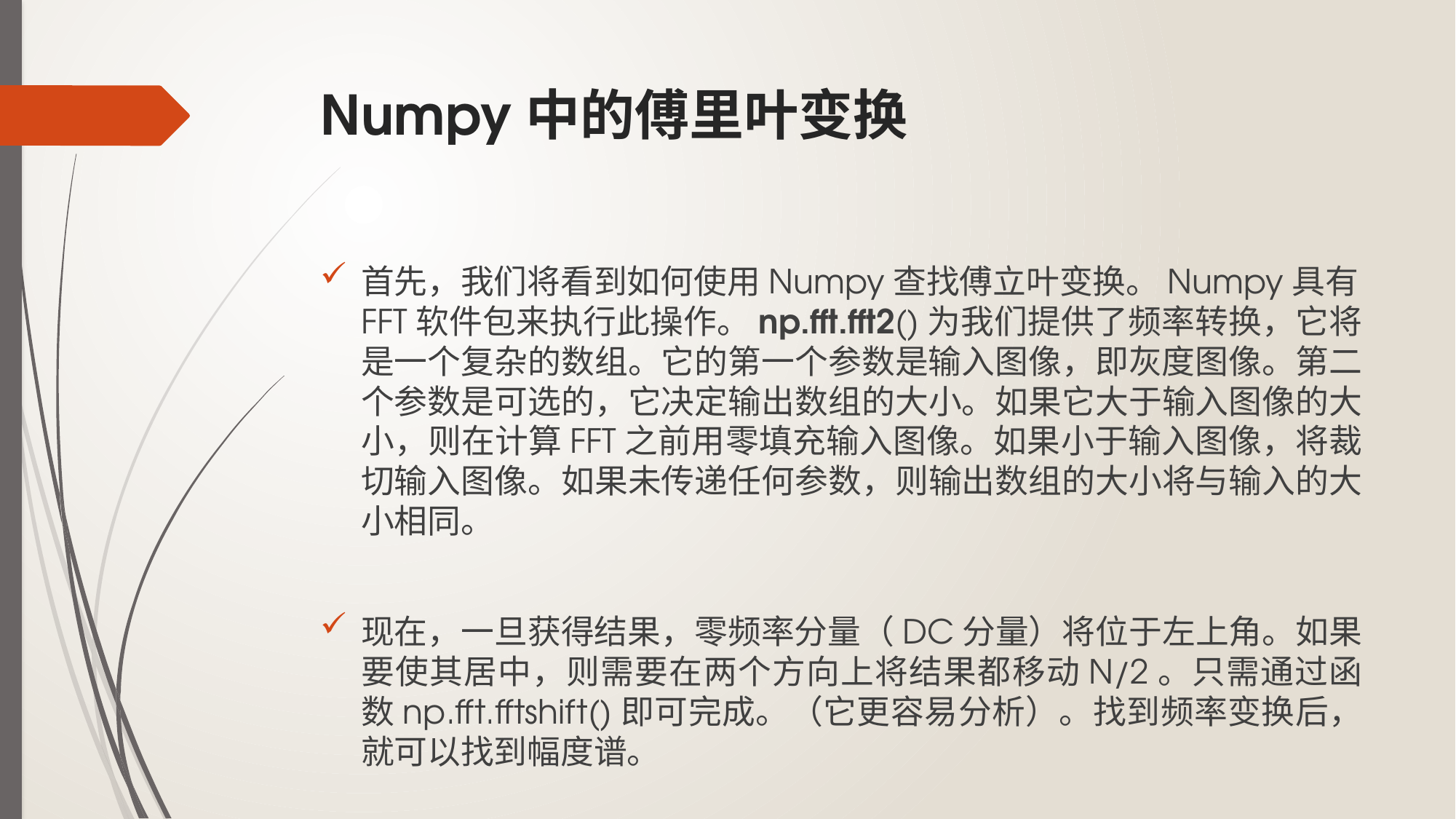

# Numpy中的傅里叶变换
首先，我们将看到如何使用Numpy查找傅立叶变换。Numpy具有FFT软件包来执行此操作。np.fft.fft2()为我们提供了频率转换，它将是一个复杂的数组。它的第一个参数是输入图像，即灰度图像。第二个参数是可选的，它决定输出数组的大小。如果它大于输入图像的大小，则在计算FFT之前用零填充输入图像。如果小于输入图像，将裁切输入图像。如果未传递任何参数，则输出数组的大小将与输入的大小相同。

现在，一旦获得结果，零频率分量（DC分量）将位于左上角。如果要使其居中，则需要在两个方向上将结果都移动N/2。只需通过函数np.fft.fftshift()即可完成。（它更容易分析）。找到频率变换后，就可以找到幅度谱。